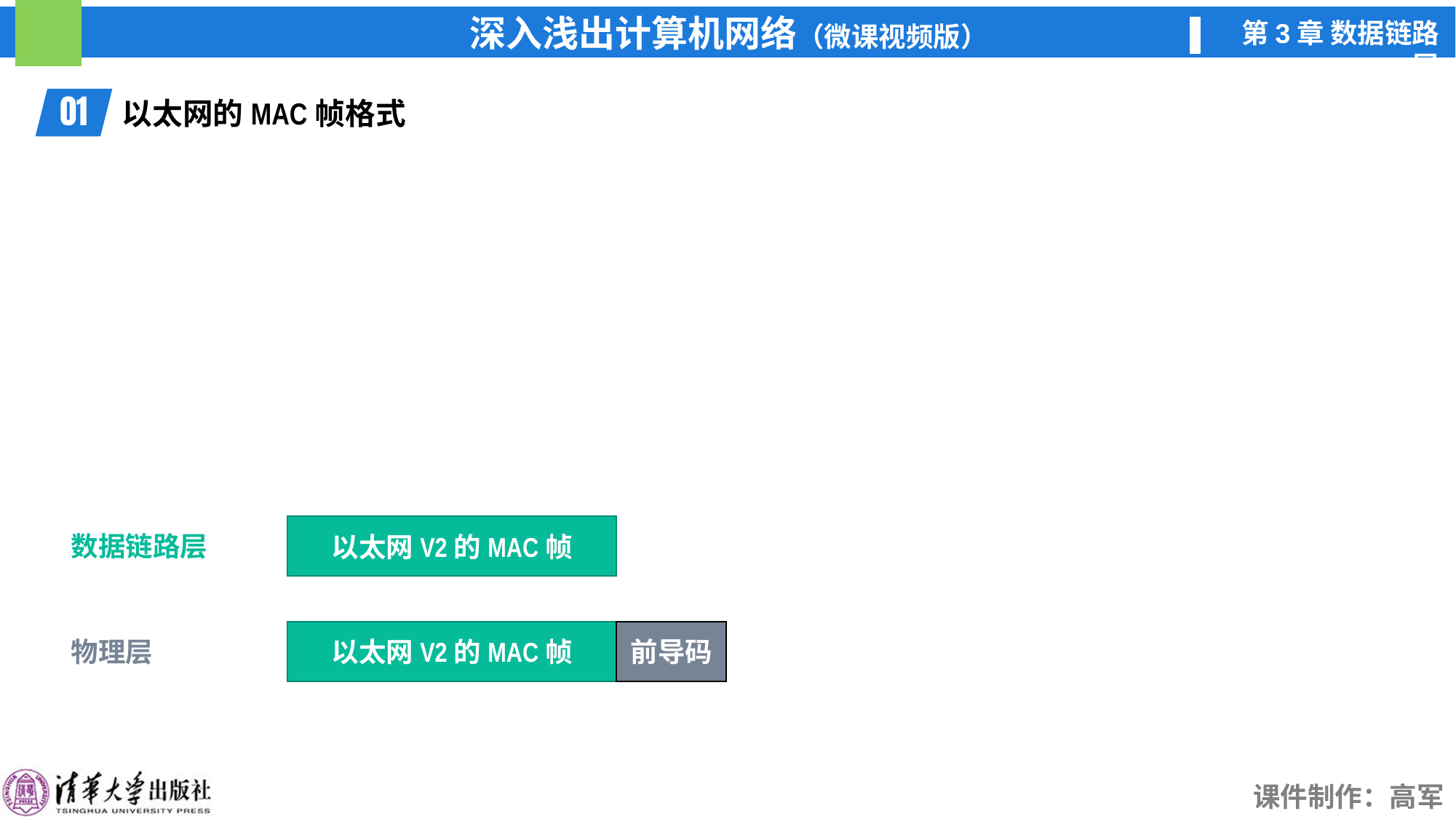

01
以太网的MAC帧格式
以太网V2的MAC帧
数据链路层
前导码
以太网V2的MAC帧
物理层